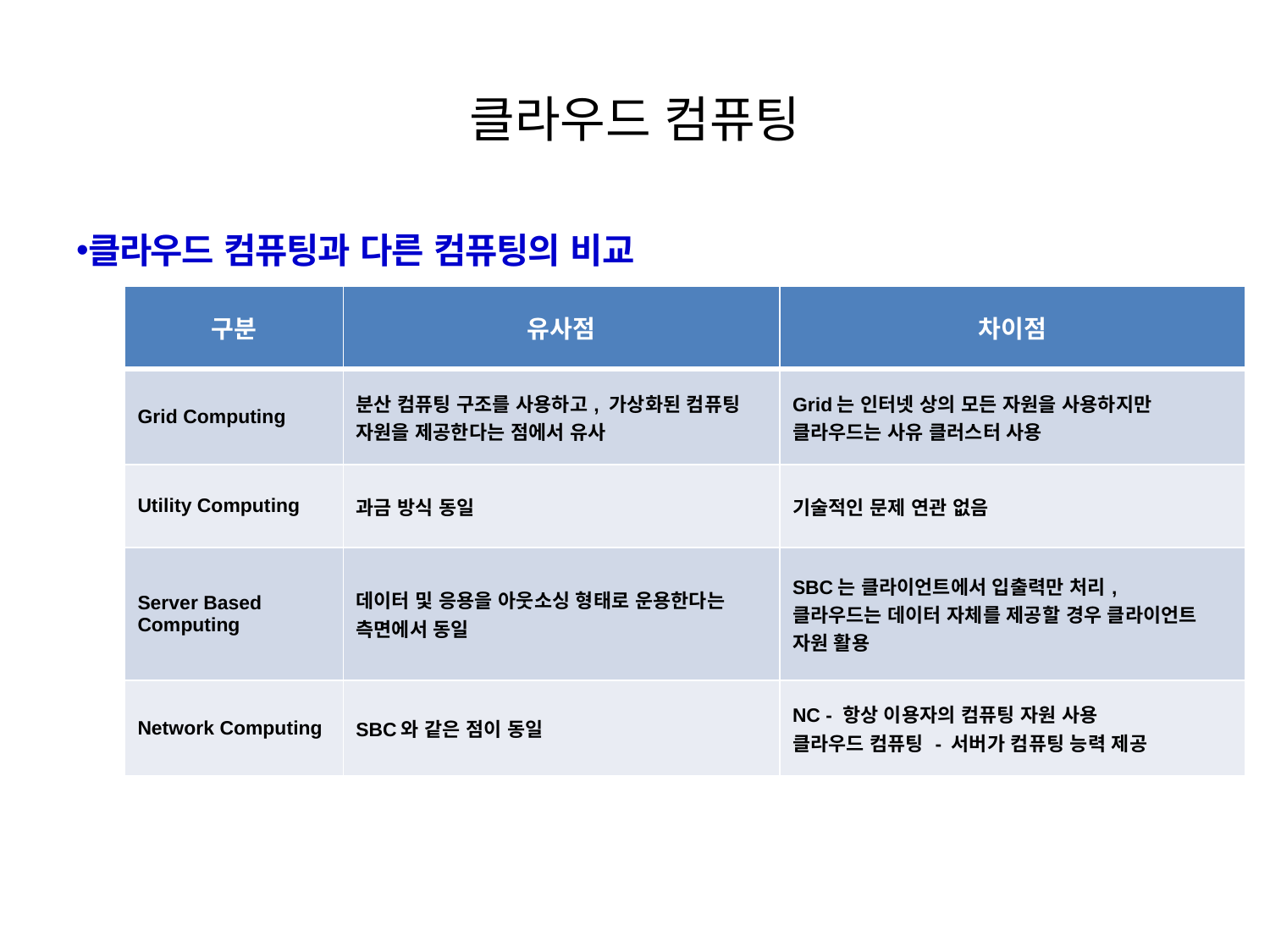

# 클라우드 컴퓨팅
클라우드 컴퓨팅과 다른 컴퓨팅의 비교

| 구분 | 유사점 | 차이점 |
| --- | --- | --- |
| Grid Computing | 분산 컴퓨팅 구조를 사용하고, 가상화된 컴퓨팅 자원을 제공한다는 점에서 유사 | Grid는 인터넷 상의 모든 자원을 사용하지만 클라우드는 사유 클러스터 사용 |
| Utility Computing | 과금 방식 동일 | 기술적인 문제 연관 없음 |
| Server Based Computing | 데이터 및 응용을 아웃소싱 형태로 운용한다는 측면에서 동일 | SBC는 클라이언트에서 입출력만 처리, 클라우드는 데이터 자체를 제공할 경우 클라이언트 자원 활용 |
| Network Computing | SBC와 같은 점이 동일 | NC - 항상 이용자의 컴퓨팅 자원 사용 클라우드 컴퓨팅 - 서버가 컴퓨팅 능력 제공 |